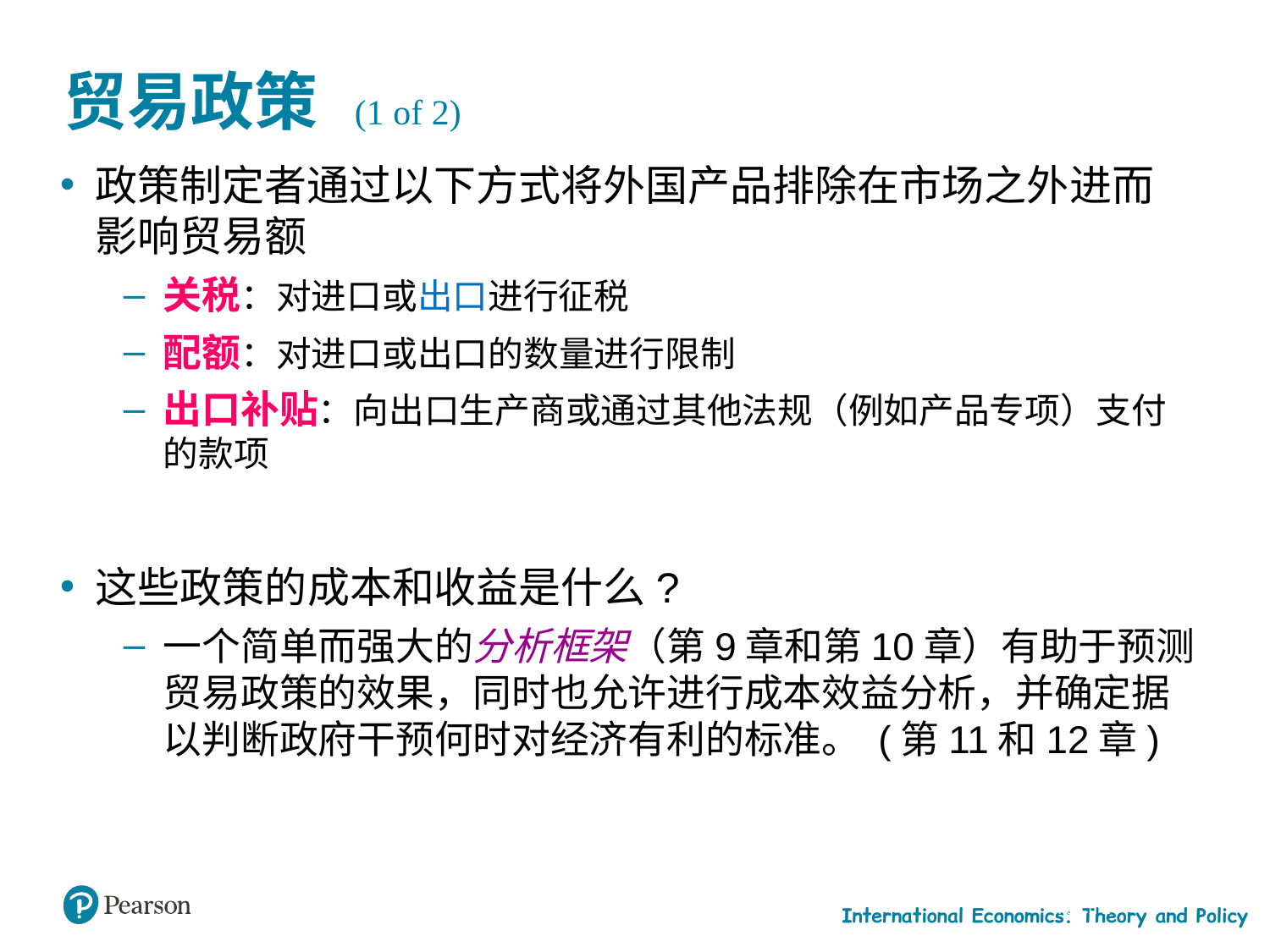

贸易政策 (1 of 2)
政策制定者通过以下方式将外国产品排除在市场之外进而影响贸易额
关税：对进口或出口进行征税
配额：对进口或出口的数量进行限制
出口补贴：向出口生产商或通过其他法规（例如产品专项）支付的款项

这些政策的成本和收益是什么?
一个简单而强大的分析框架（第9章和第10章）有助于预测贸易政策的效果，同时也允许进行成本效益分析，并确定据以判断政府干预何时对经济有利的标准。 (第11和12章)
March 24